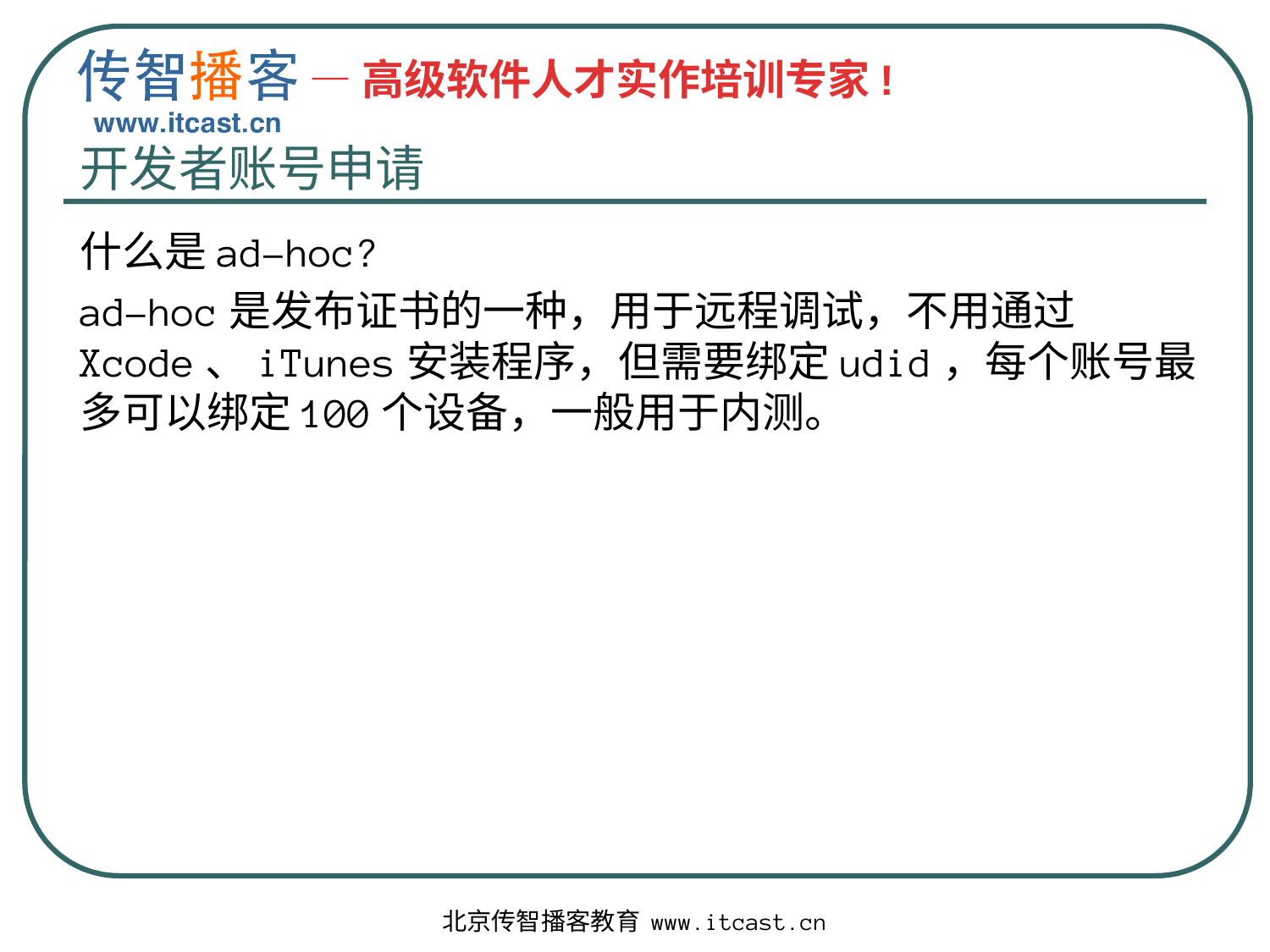

# 开发者账号申请
什么是ad-hoc?
ad-hoc是发布证书的一种，用于远程调试，不用通过Xcode、iTunes安装程序，但需要绑定udid，每个账号最多可以绑定100个设备，一般用于内测。